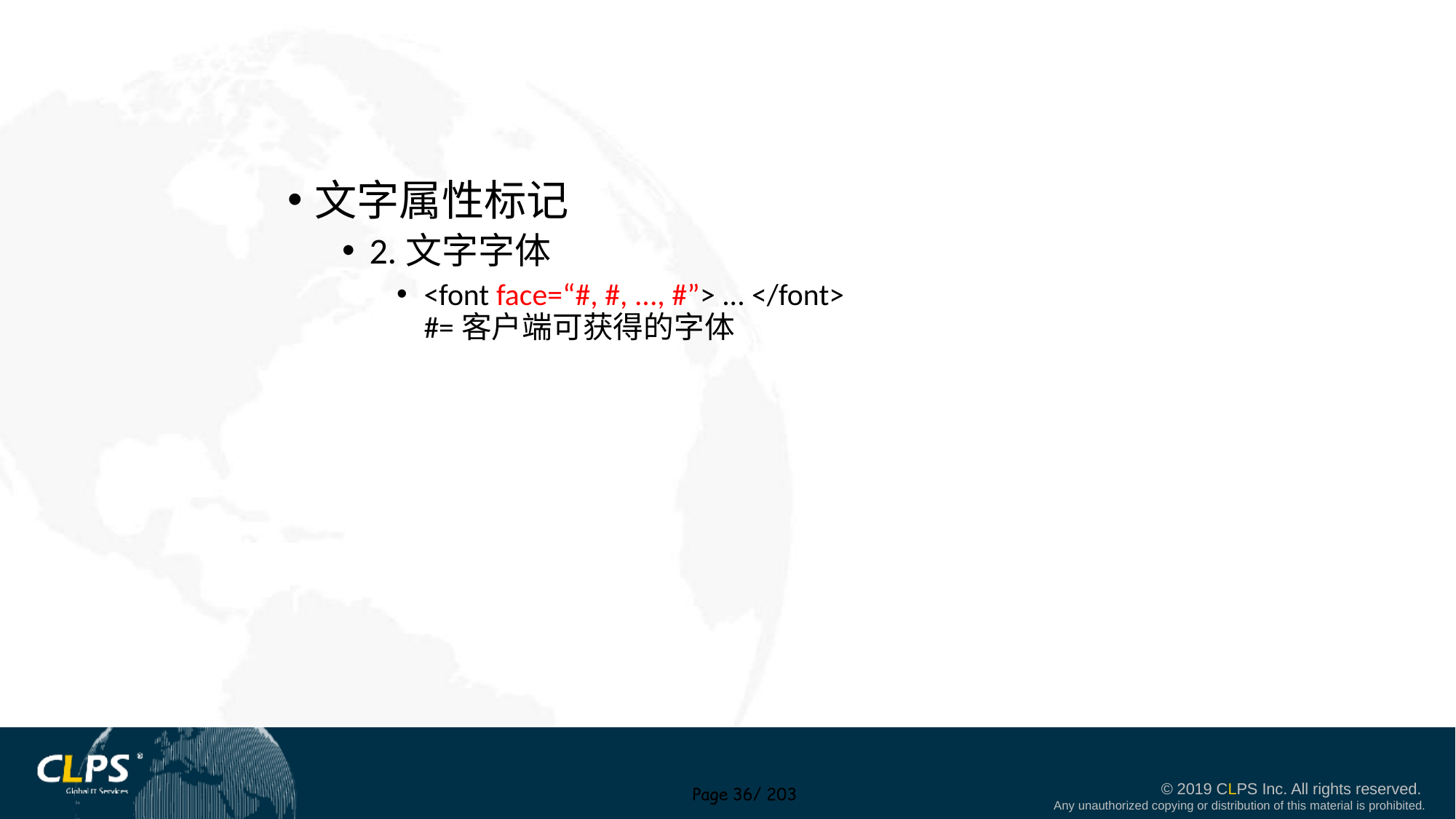

文字属性标记
2.文字字体
<font face=“#, #, ..., #”> ... </font>
#=客户端可获得的字体
Page 36/ 203